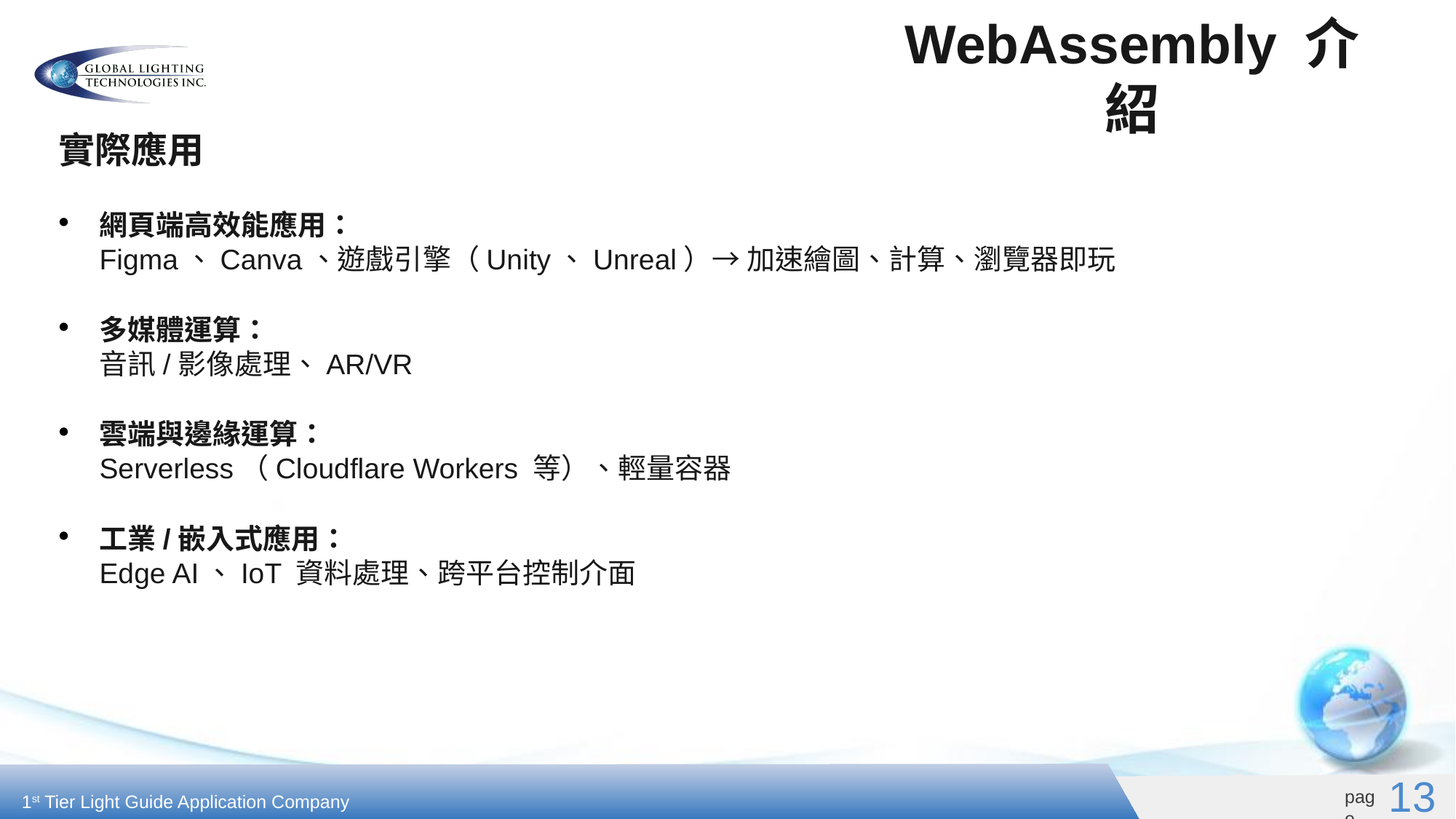

WebAssembly 介紹
實際應用
網頁端高效能應用：
Figma、Canva、遊戲引擎（Unity、Unreal）→ 加速繪圖、計算、瀏覽器即玩
多媒體運算：
音訊/影像處理、AR/VR
雲端與邊緣運算：
Serverless（Cloudflare Workers 等）、輕量容器
工業/嵌入式應用：
Edge AI、IoT 資料處理、跨平台控制介面